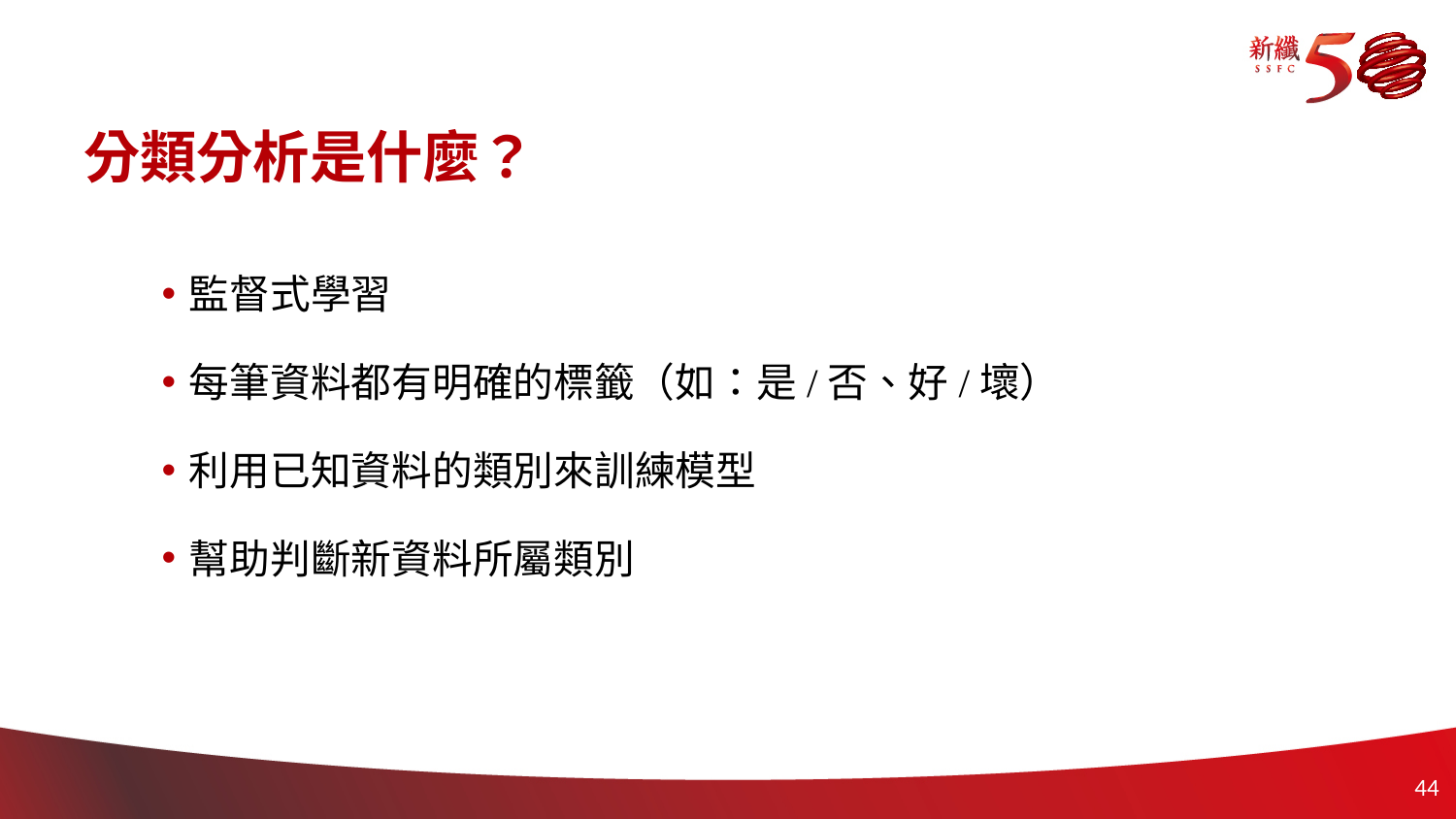

# 分類分析是什麼？
監督式學習
每筆資料都有明確的標籤（如：是/否、好/壞）
利用已知資料的類別來訓練模型
幫助判斷新資料所屬類別

44